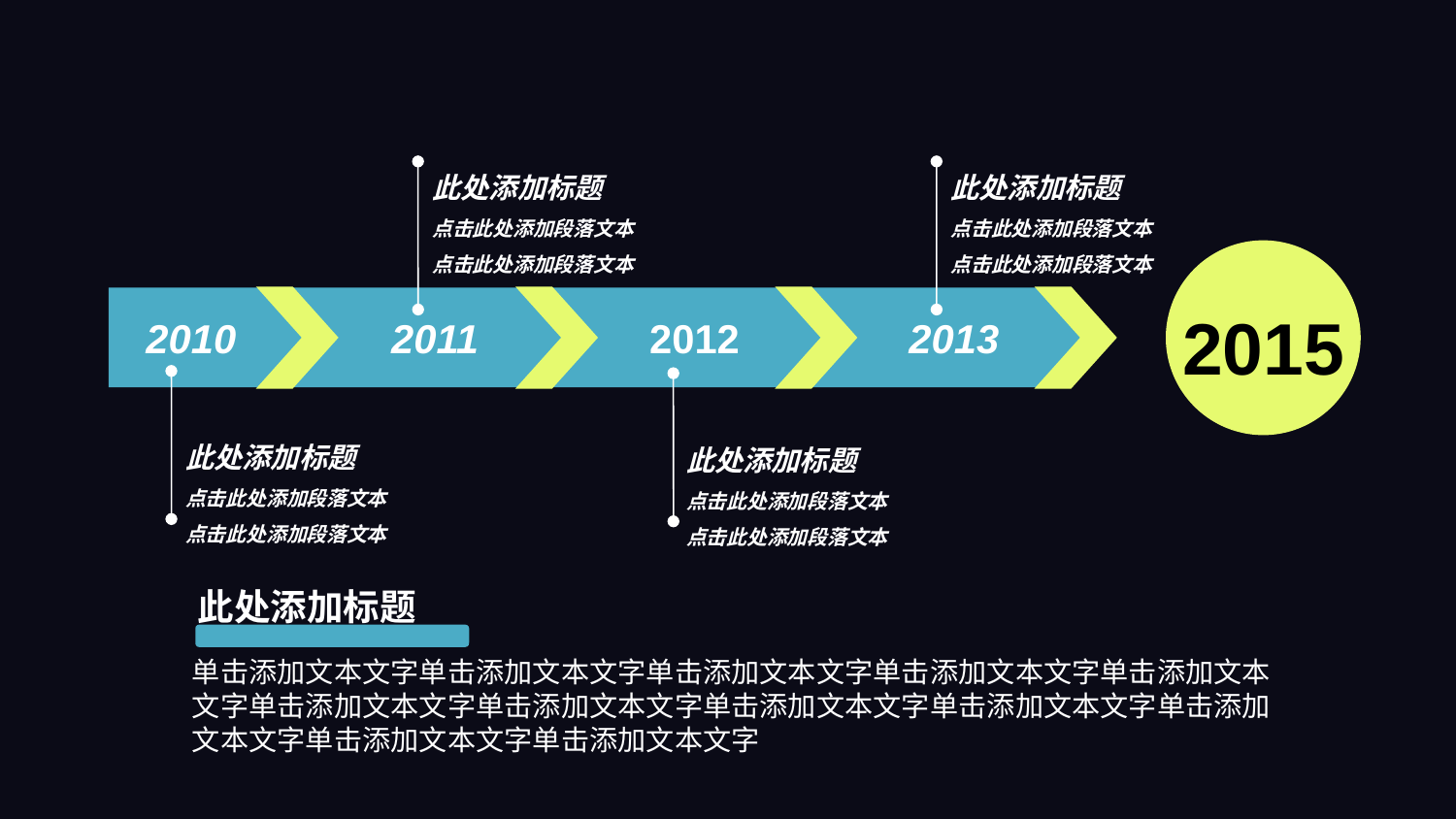

此处添加标题
点击此处添加段落文本
点击此处添加段落文本
此处添加标题
点击此处添加段落文本
点击此处添加段落文本

2015

2010
2011
2012
2013

此处添加标题
点击此处添加段落文本
点击此处添加段落文本
此处添加标题
点击此处添加段落文本
点击此处添加段落文本
此处添加标题

单击添加文本文字单击添加文本文字单击添加文本文字单击添加文本文字单击添加文本文字单击添加文本文字单击添加文本文字单击添加文本文字单击添加文本文字单击添加文本文字单击添加文本文字单击添加文本文字